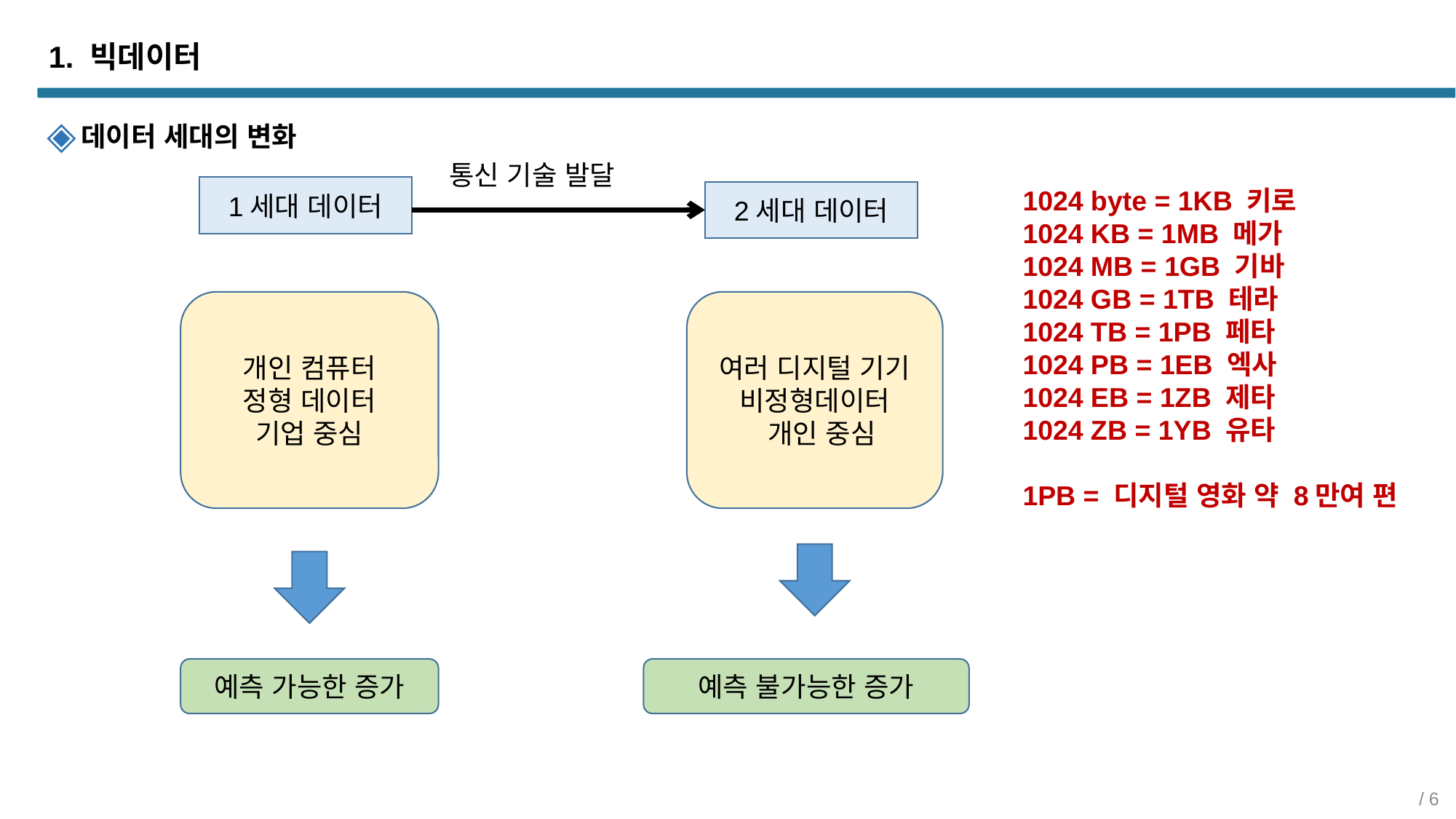

# 1. 빅데이터
데이터 세대의 변화

통신 기술 발달
1세대 데이터
2세대 데이터
1024 byte = 1KB 키로
1024 KB = 1MB 메가
1024 MB = 1GB 기바
1024 GB = 1TB 테라
1024 TB = 1PB 페타
1024 PB = 1EB 엑사
1024 EB = 1ZB 제타
1024 ZB = 1YB 유타

1PB = 디지털 영화 약 8만여 편
개인 컴퓨터
정형 데이터
기업 중심
여러 디지털 기기
비정형데이터
 개인 중심

예측 가능한 증가
예측 불가능한 증가
/ 6